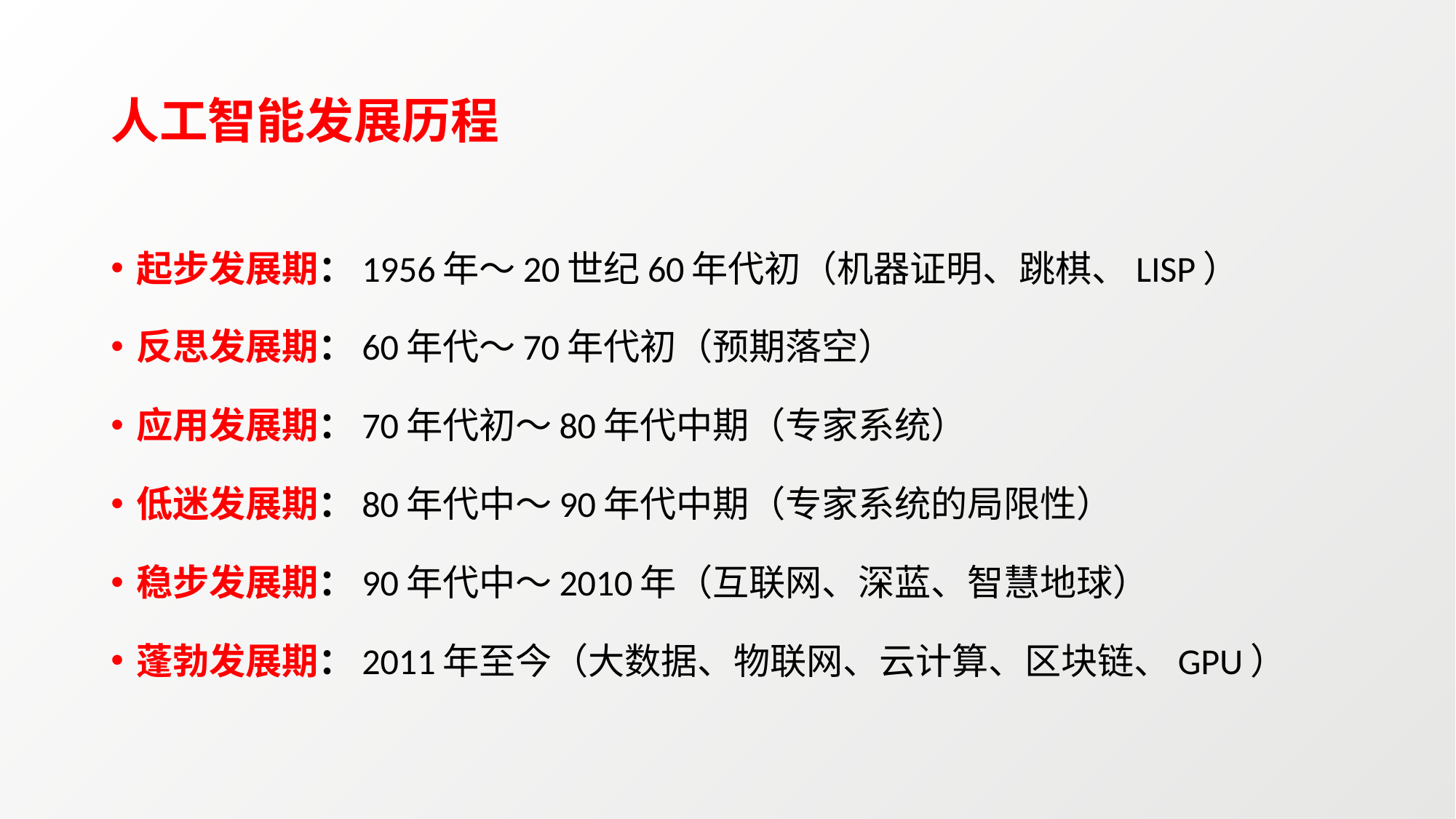

# 人工智能发展历程
起步发展期：1956年～20世纪60年代初（机器证明、跳棋、LISP）
反思发展期：60年代～70年代初（预期落空）
应用发展期：70年代初～80年代中期（专家系统）
低迷发展期：80年代中～90年代中期（专家系统的局限性）
稳步发展期：90年代中～2010年（互联网、深蓝、智慧地球）
蓬勃发展期：2011年至今（大数据、物联网、云计算、区块链、GPU）